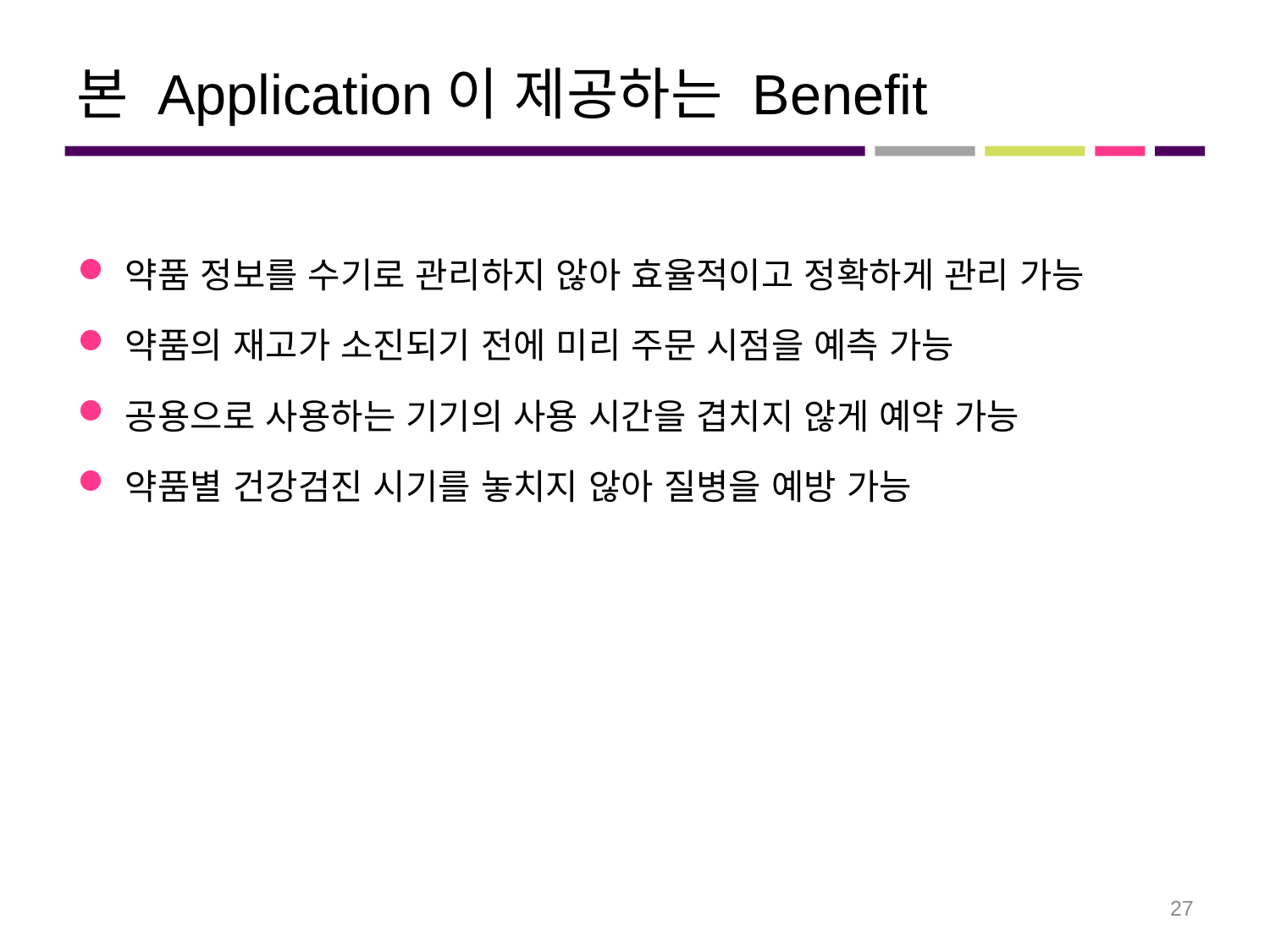

# 본 Application이 제공하는 Benefit

약품 정보를 수기로 관리하지 않아 효율적이고 정확하게 관리 가능
약품의 재고가 소진되기 전에 미리 주문 시점을 예측 가능
공용으로 사용하는 기기의 사용 시간을 겹치지 않게 예약 가능
약품별 건강검진 시기를 놓치지 않아 질병을 예방 가능
27